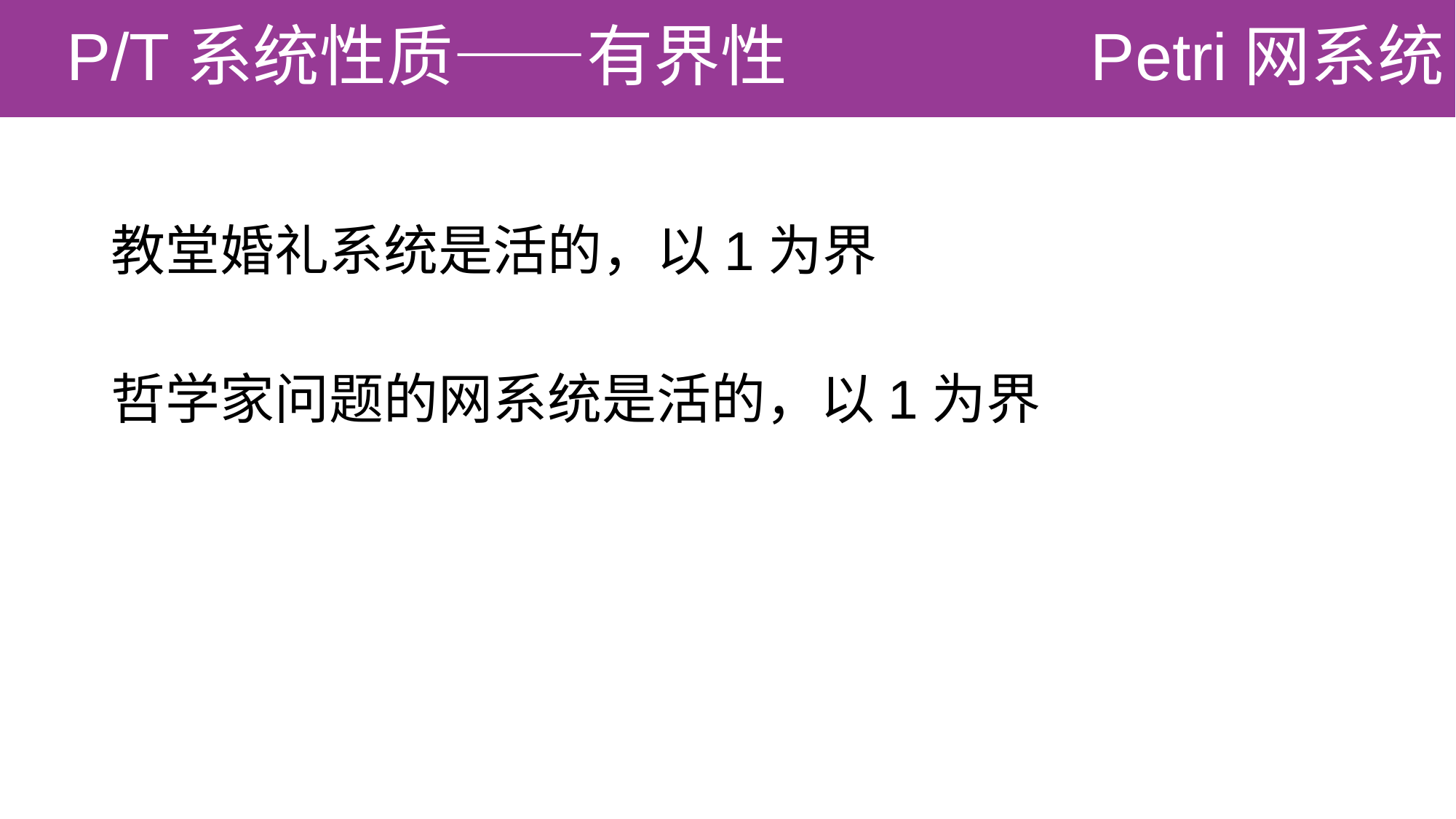

P/T系统性质——有界性
# Petri网系统
教堂婚礼系统是活的，以1为界

哲学家问题的网系统是活的，以1为界